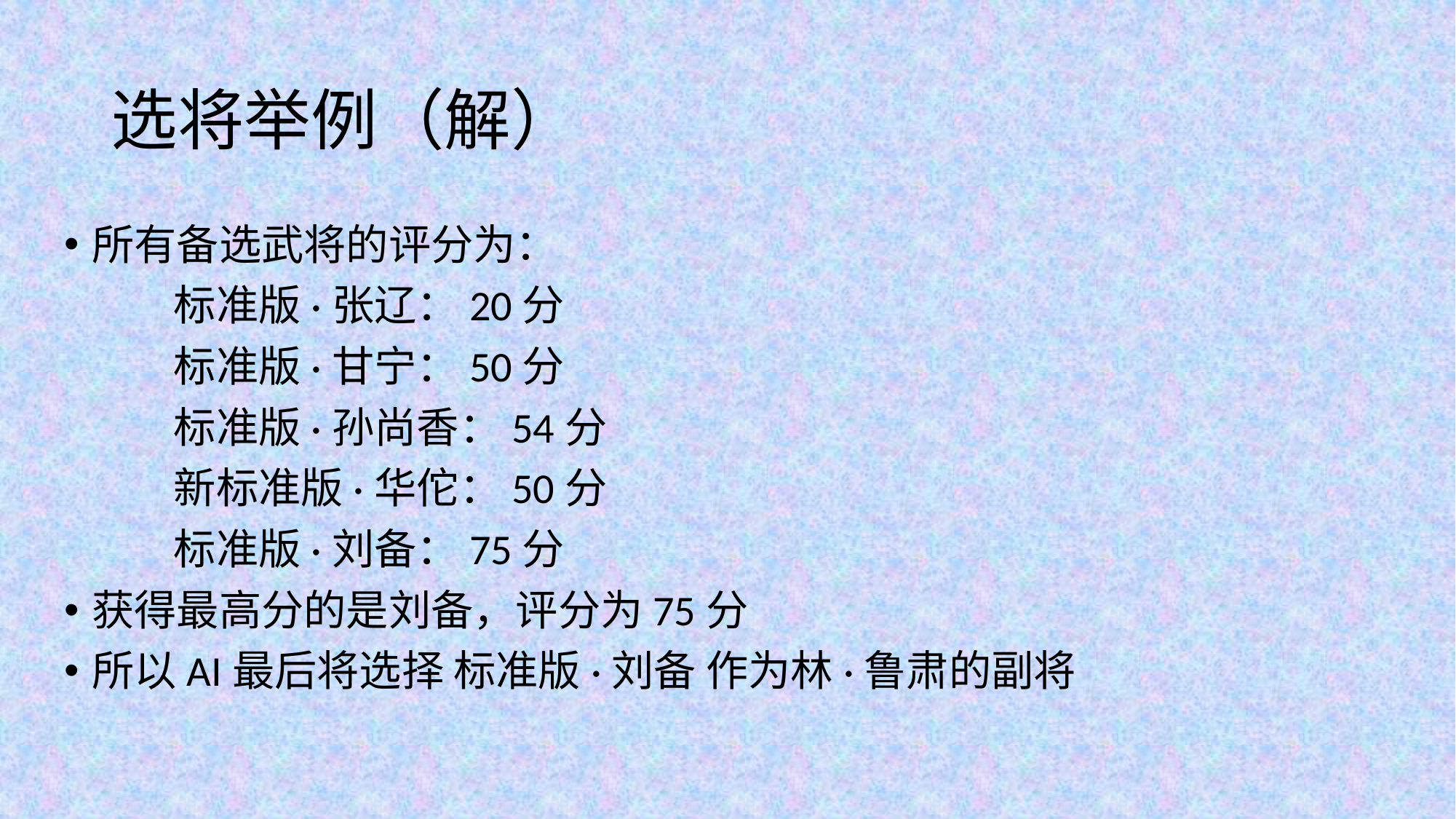

# 选将举例（解）
所有备选武将的评分为：
	标准版·张辽：20分
	标准版·甘宁：50分
	标准版·孙尚香：54分
	新标准版·华佗：50分
	标准版·刘备：75分
获得最高分的是刘备，评分为75分
所以AI最后将选择 标准版·刘备 作为林·鲁肃的副将